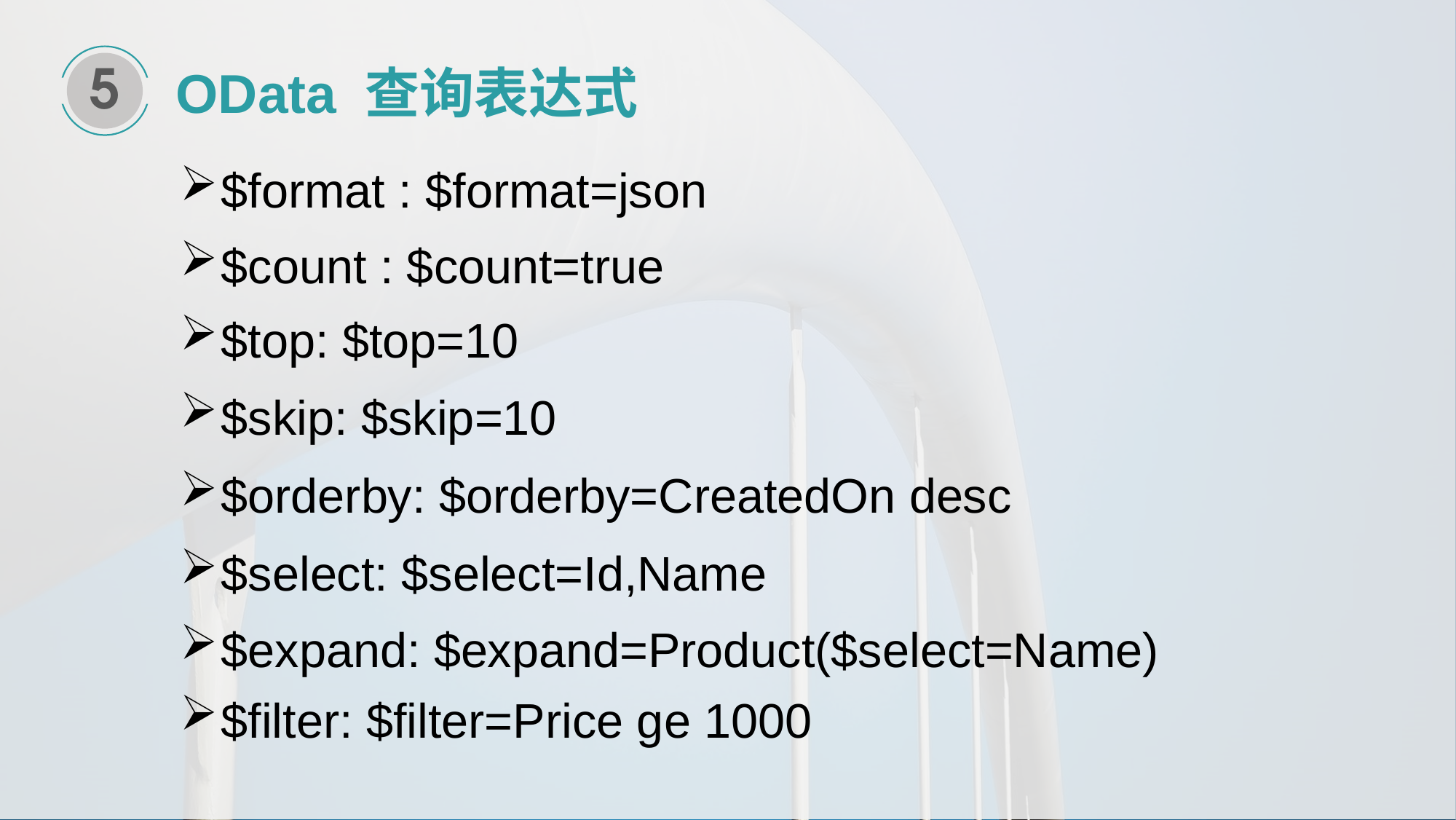

5
OData 查询表达式
$format : $format=json

$count : $count=true

$top: $top=10
$skip: $skip=10

$orderby: $orderby=CreatedOn desc

$select: $select=Id,Name

$expand: $expand=Product($select=Name)

$filter: $filter=Price ge 1000